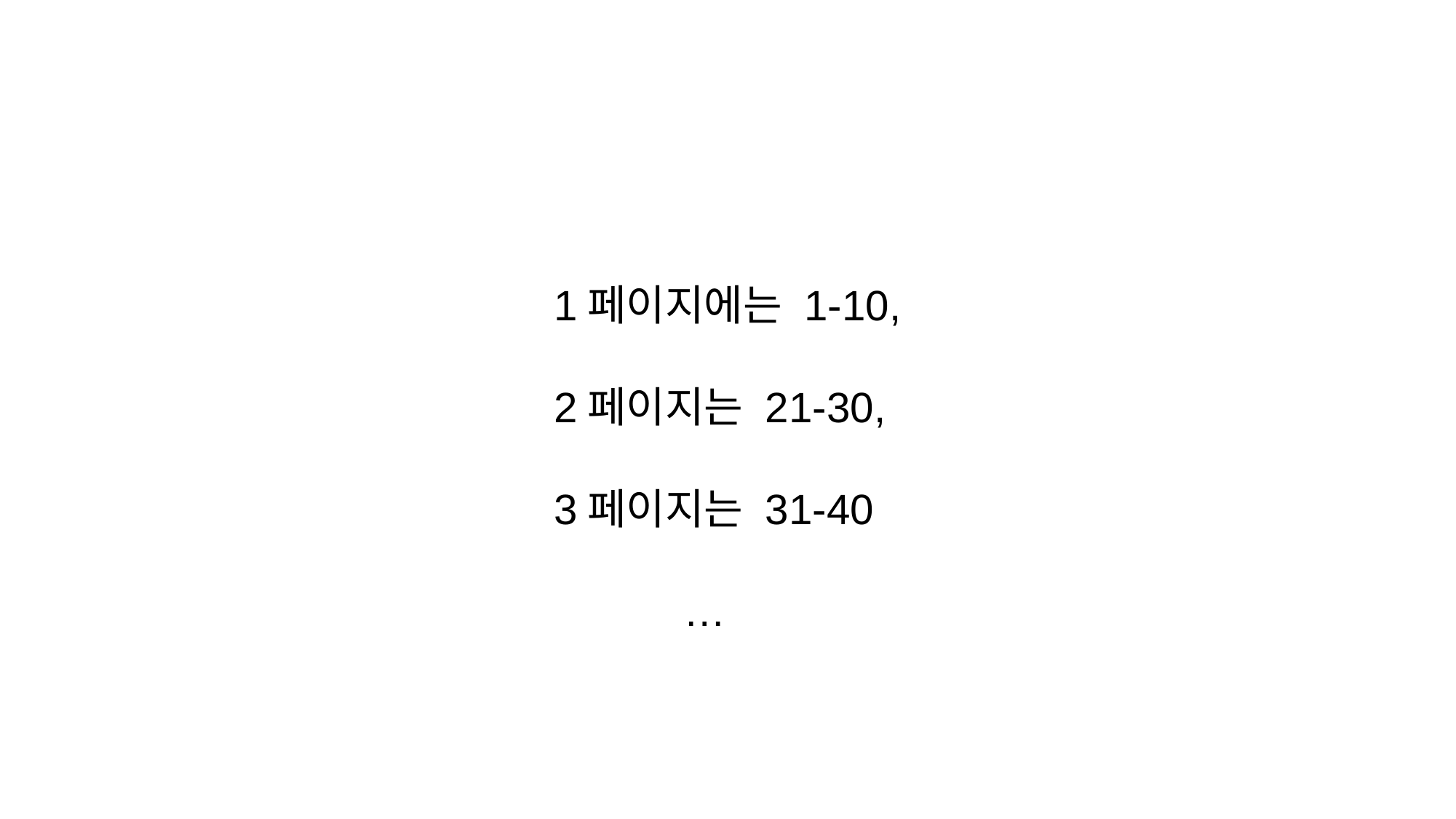

1페이지에는 1-10,

2페이지는 21-30,

3페이지는 31-40

           …